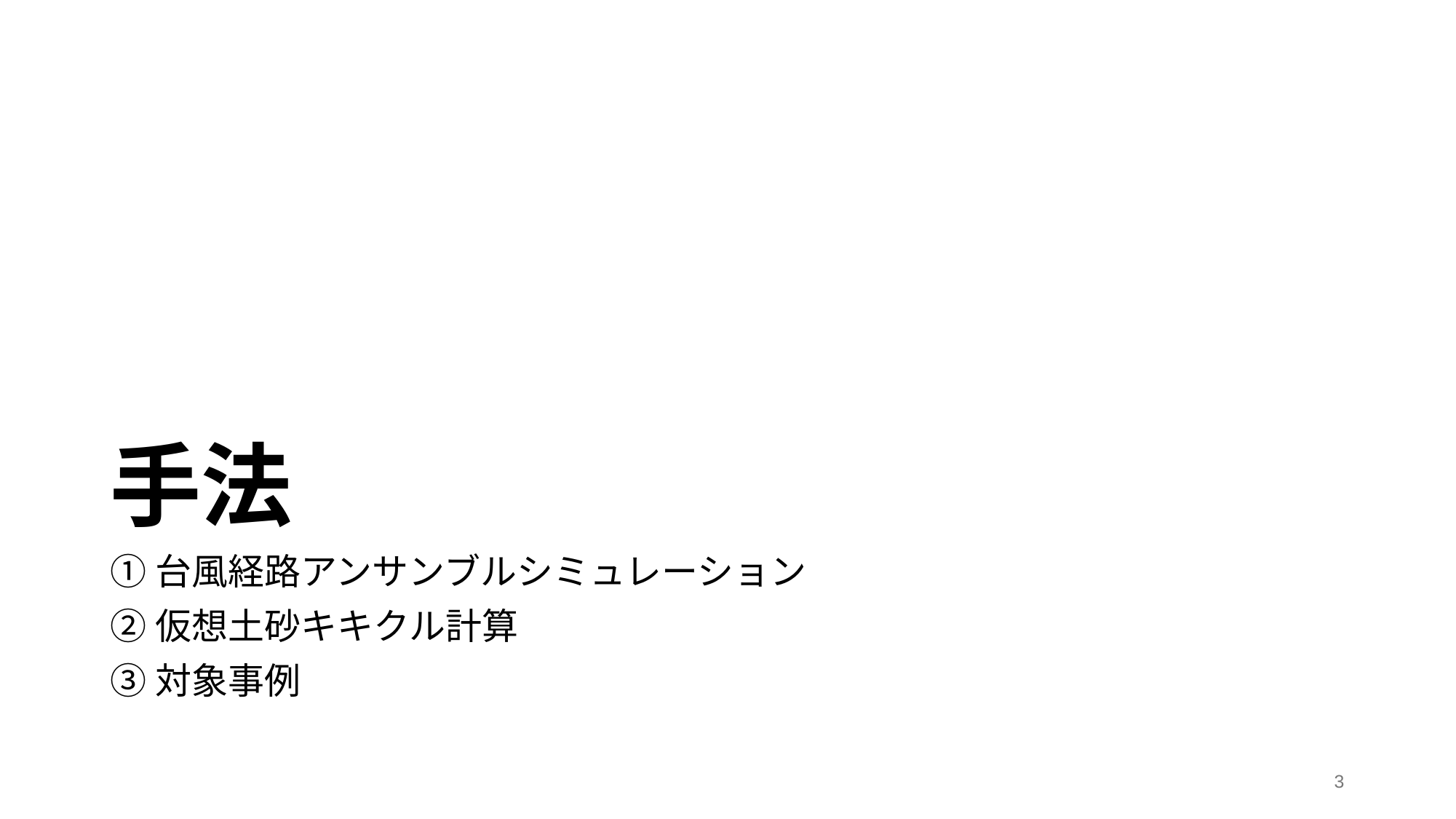

# 手法
①台風経路アンサンブルシミュレーション
②仮想土砂キキクル計算
③対象事例
3